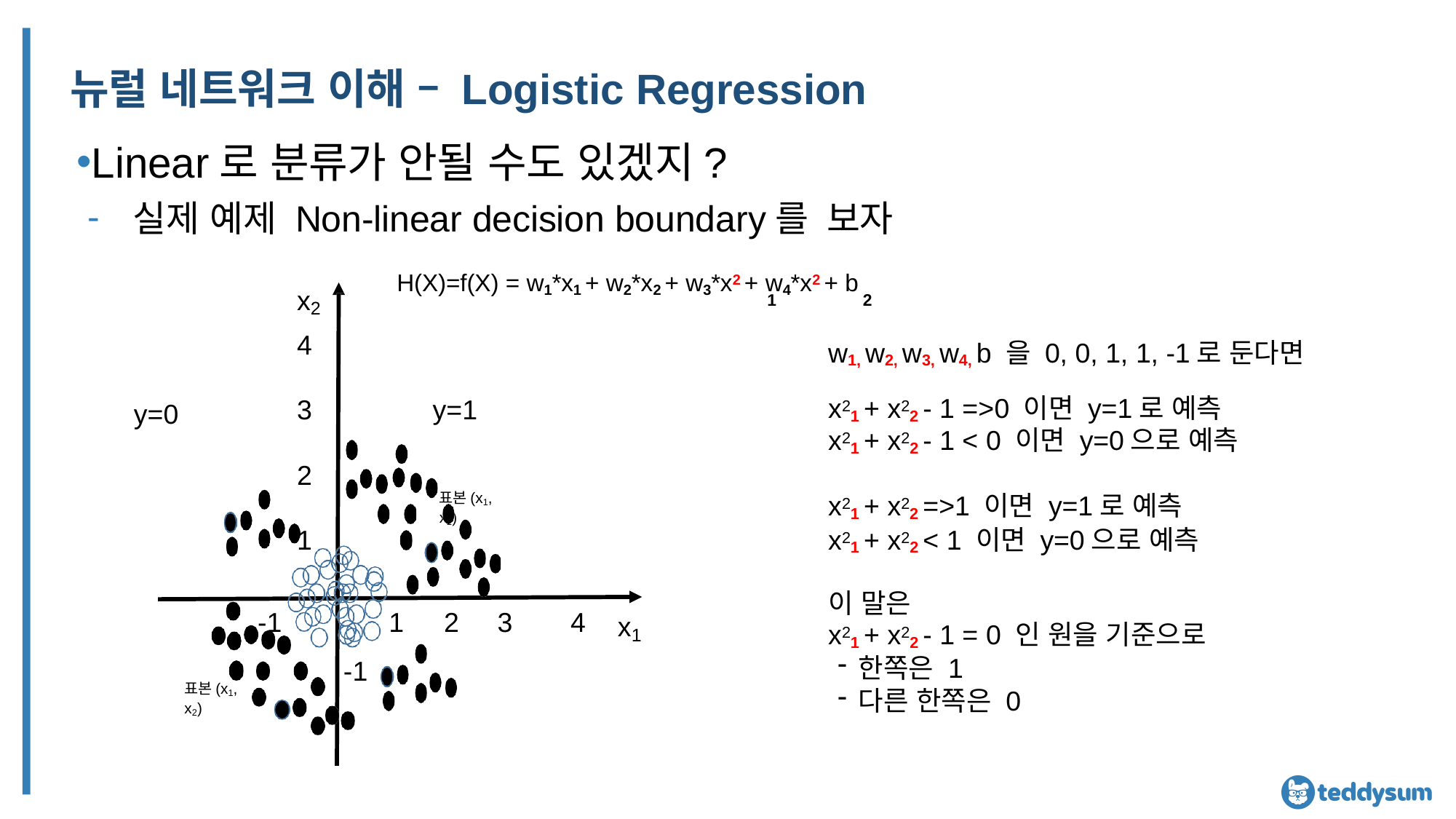

# 뉴럴 네트워크 이해 – Logistic Regression
Linear로 분류가 안될 수도 있겠지?
실제 예제 Non-linear decision boundary를 보자
H(X)=f(X) = w1*x1 + w2*x2 + w3*x2 + w4*x2 + b
1	2
x

2
4
w1, w2, w3, w4, b 을 0, 0, 1, 1, -1로 둔다면
x21 + x22 - 1 =>0 이면 y=1로 예측  x21 + x22 - 1 < 0 이면 y=0으로 예측
x21 + x22 =>1 이면 y=1로 예측  x21 + x22 < 1 이면 y=0으로 예측
3
2
1
y=1
y=0

표본(x1, x2)

이 말은
x21 + x22 - 1 = 0 인 원을 기준으로
한쪽은 1
다른 한쪽은 0

-1
1	2	3	4
x
1
-1

표본(x1, x2)